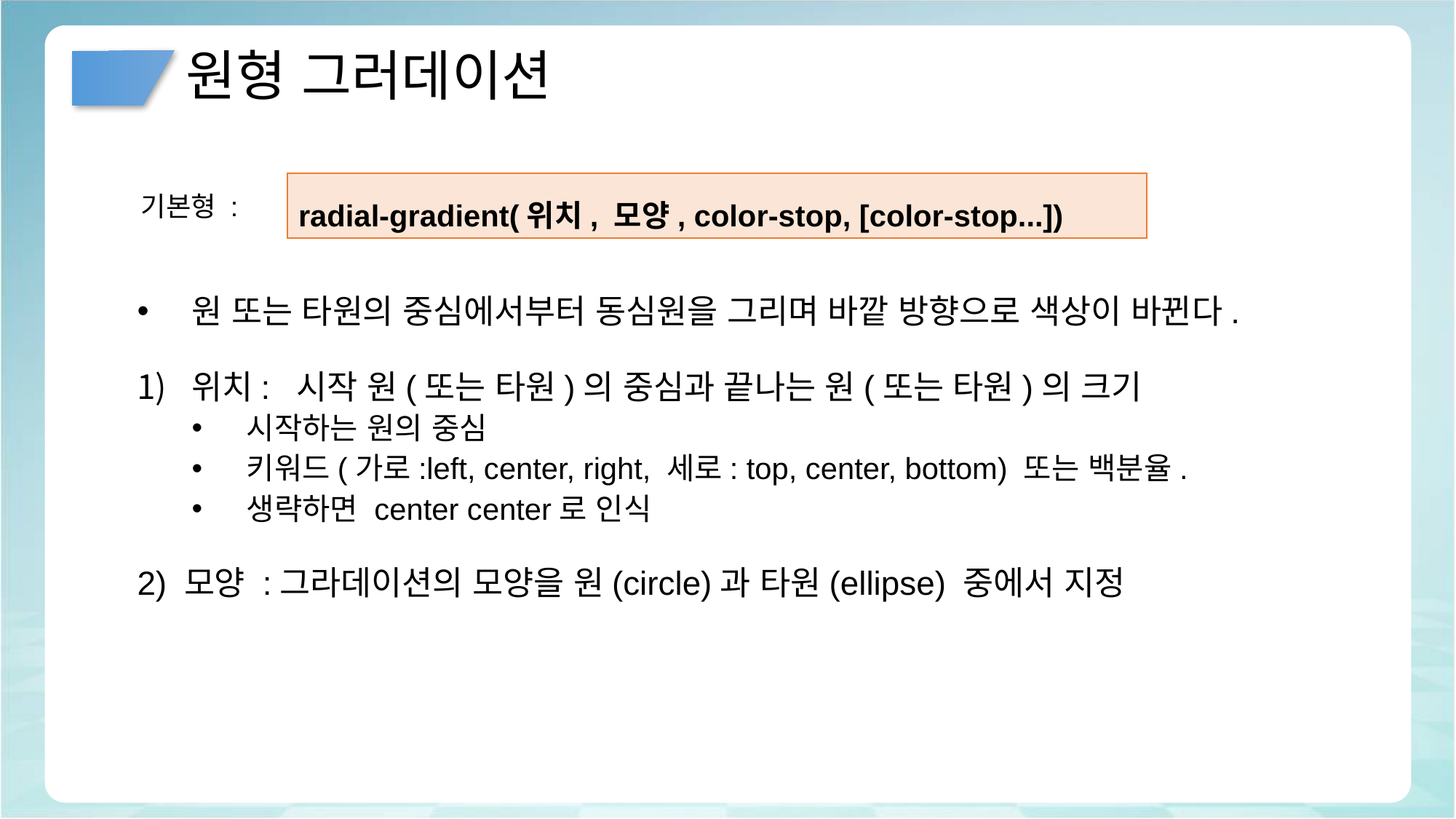

# 원형 그러데이션
radial-gradient(위치, 모양, color-stop, [color-stop...])
기본형 :
원 또는 타원의 중심에서부터 동심원을 그리며 바깥 방향으로 색상이 바뀐다.
위치:  시작 원(또는 타원)의 중심과 끝나는 원(또는 타원)의 크기
시작하는 원의 중심
키워드(가로:left, center, right, 세로: top, center, bottom) 또는 백분율.
생략하면 center center로 인식
2) 모양 :그라데이션의 모양을 원(circle)과 타원(ellipse) 중에서 지정